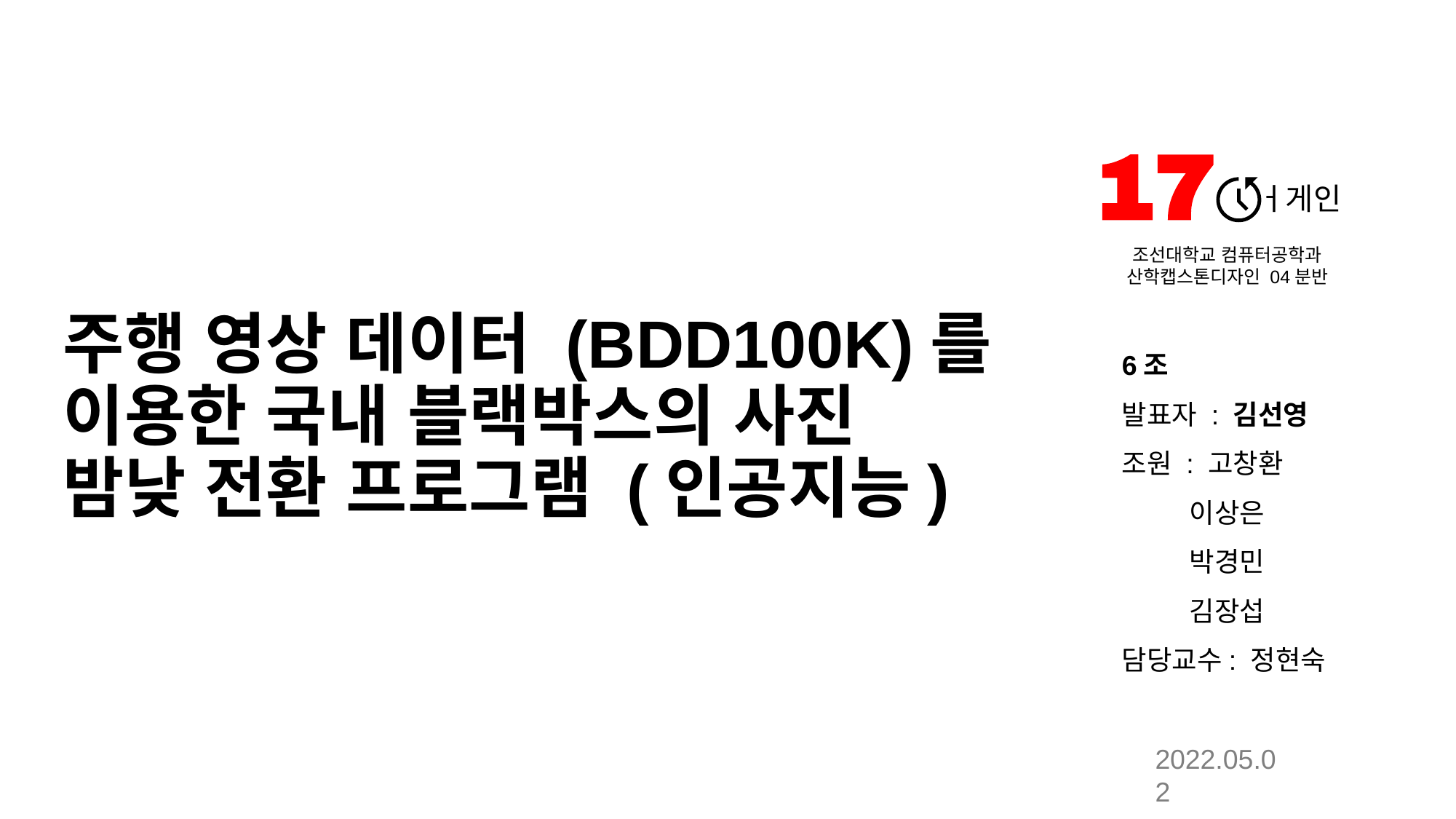

17
ㅓ게인

조선대학교 컴퓨터공학과
산학캡스톤디자인 04분반
주행 영상 데이터 (BDD100K)를
이용한 국내 블랙박스의 사진
밤낮 전환 프로그램 (인공지능)
6조
발표자 : 김선영
조원 : 고창환
        이상은
        박경민
        김장섭
담당교수: 정현숙

2022.05.02